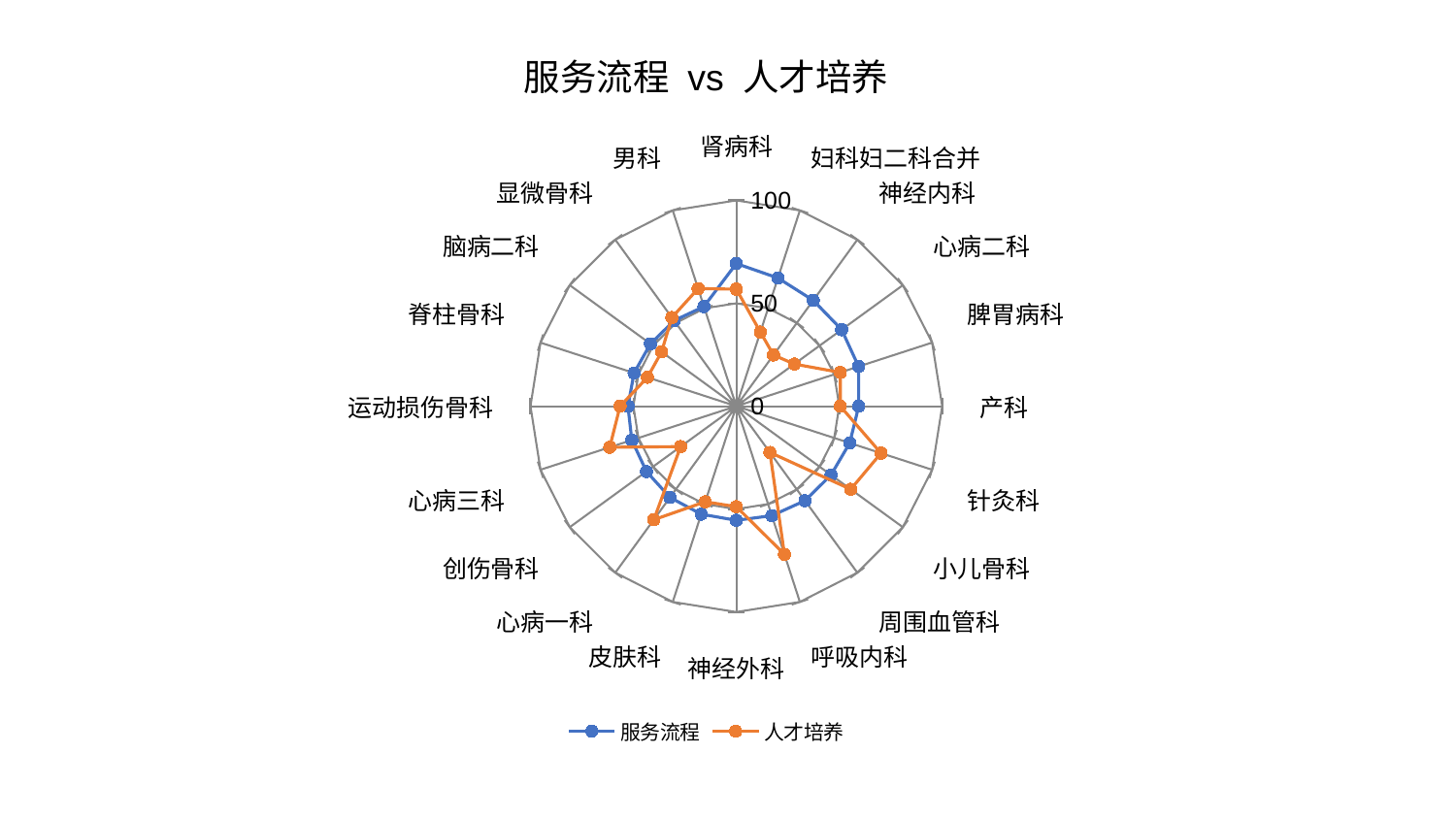

### Chart: 服务流程 vs 人才培养

| Category | 服务流程 | 人才培养 |
|---|---|---|
| 肾病科 | 69.30975360394099 | 56.87290595013412 |
| 妇科妇二科合并 | 65.49206372119022 | 37.867981749766415 |
| 神经内科 | 63.56355022602148 | 30.748881554708472 |
| 心病二科 | 63.26306866644734 | 34.85826516596219 |
| 脾胃病科 | 62.46125726602688 | 53.12734975788226 |
| 产科 | 59.477913954152015 | 50.516094338363494 |
| 针灸科 | 57.929093978147264 | 73.89291855948896 |
| 小儿骨科 | 56.8818520904078 | 68.69952006950422 |
| 周围血管科 | 56.7590024479374 | 27.803144137643937 |
| 呼吸内科 | 55.91426322802941 | 75.66609034169288 |
| 神经外科 | 55.47046806816588 | 48.8492162688568 |
| 皮肤科 | 55.17423220020694 | 48.82679764226708 |
| 心病一科 | 54.82147751103957 | 68.18556249977117 |
| 创伤骨科 | 53.978650863558116 | 33.42821507223753 |
| 心病三科 | 53.37363730087593 | 64.63444106599373 |
| 运动损伤骨科 | 52.62235942865524 | 56.475579870878825 |
| 脊柱骨科 | 52.23364088092993 | 45.393440924863334 |
| 脑病二科 | 51.57125132398625 | 44.900172986006886 |
| 显微骨科 | 51.399615284820044 | 53.252604979994516 |
| 男科 | 50.91769679527236 | 60.079755975833514 |
112